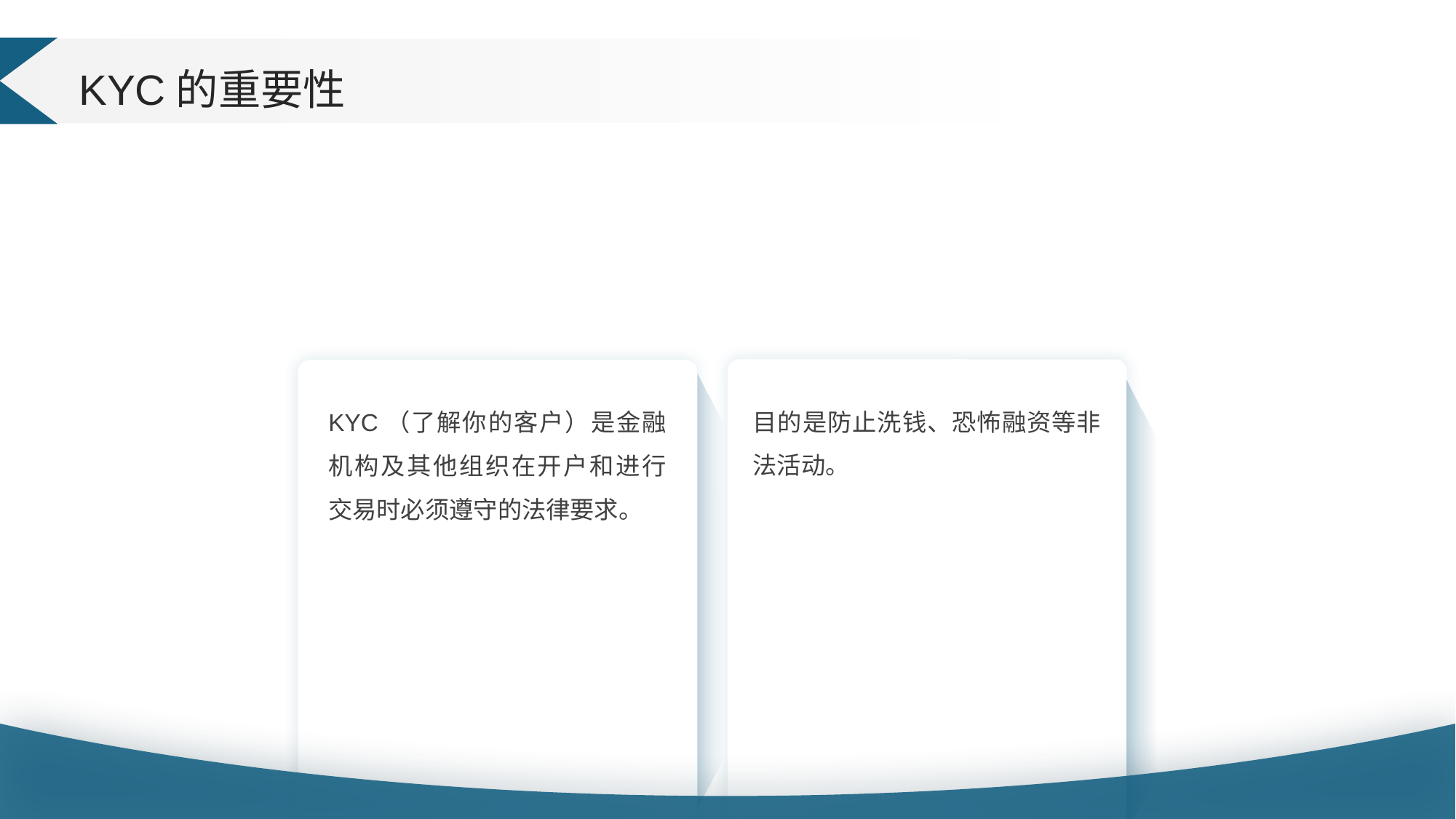

KYC的重要性

目的是防止洗钱、恐怖融资等非法活动。
KYC（了解你的客户）是金融机构及其他组织在开户和进行交易时必须遵守的法律要求。